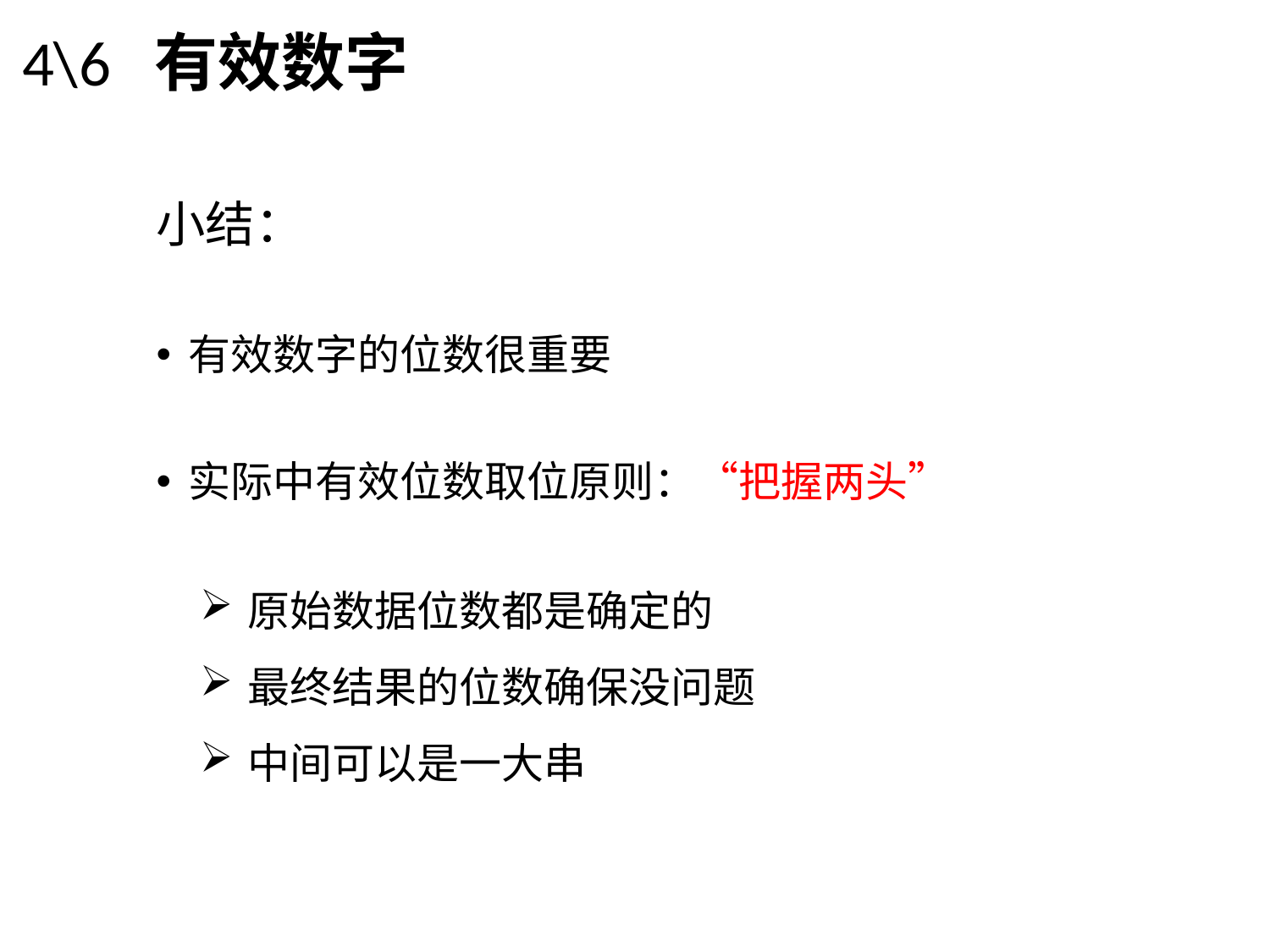

4\6  有效数字
小结：

有效数字的位数很重要

实际中有效位数取位原则：“把握两头”

原始数据位数都是确定的
最终结果的位数确保没问题
中间可以是一大串